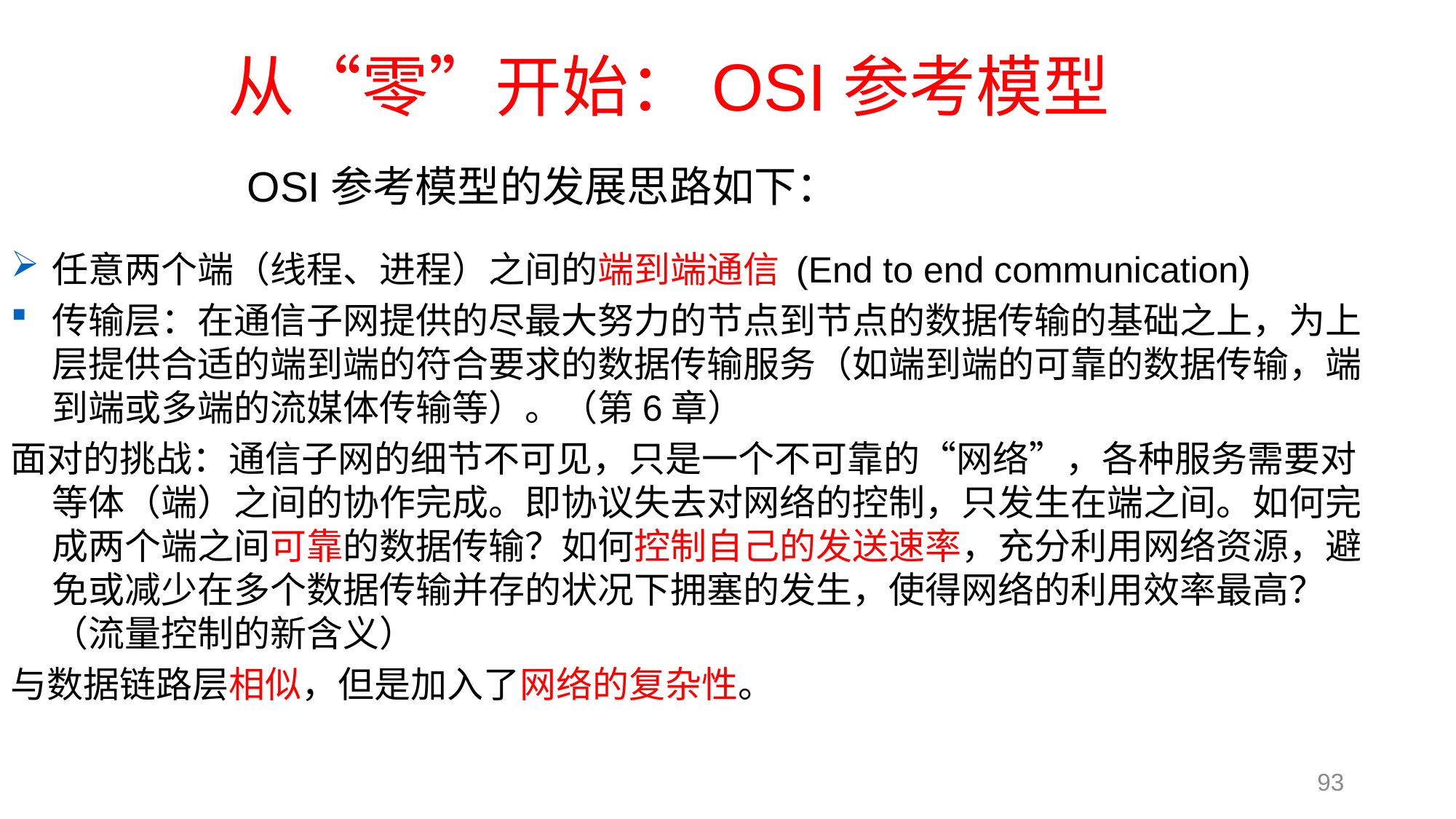

# 从“零”开始：OSI参考模型
OSI参考模型的发展思路如下：
任意两个端（线程、进程）之间的端到端通信 (End to end communication)
传输层：在通信子网提供的尽最大努力的节点到节点的数据传输的基础之上，为上层提供合适的端到端的符合要求的数据传输服务（如端到端的可靠的数据传输，端到端或多端的流媒体传输等）。（第6章）
面对的挑战：通信子网的细节不可见，只是一个不可靠的“网络”，各种服务需要对等体（端）之间的协作完成。即协议失去对网络的控制，只发生在端之间。如何完成两个端之间可靠的数据传输？如何控制自己的发送速率，充分利用网络资源，避免或减少在多个数据传输并存的状况下拥塞的发生，使得网络的利用效率最高？（流量控制的新含义）
与数据链路层相似，但是加入了网络的复杂性。

93